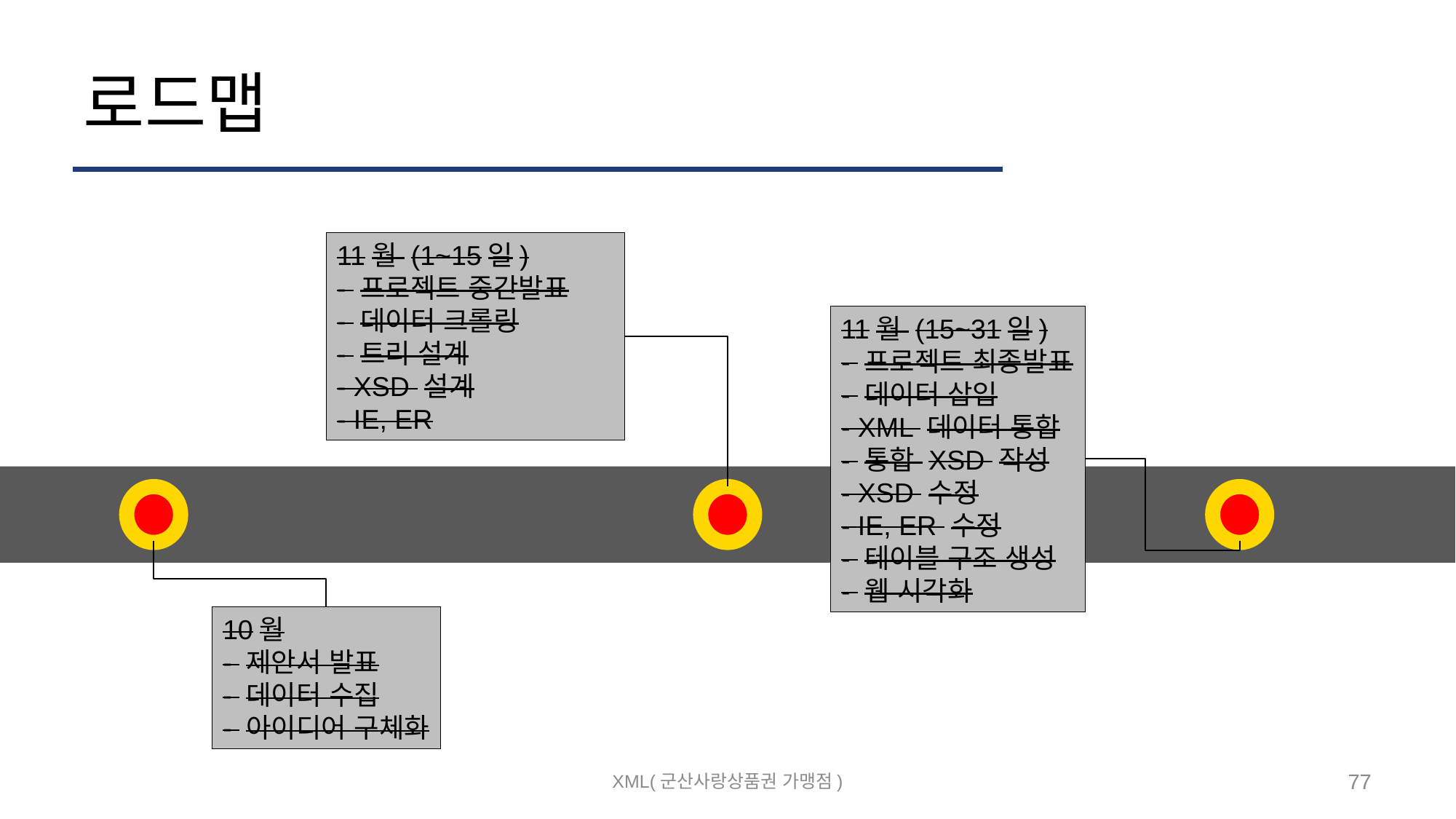

# 로드맵
11월 (1~15일)
- 프로젝트 중간발표
- 데이터 크롤링
- 트리 설계
- XSD 설계
- IE, ER
11월 (15~31일)
- 프로젝트 최종발표
- 데이터 삽입
- XML 데이터 통합
- 통합 XSD 작성
- XSD 수정
- IE, ER 수정
- 테이블 구조 생성
- 웹 시각화

10월
- 제안서 발표
- 데이터 수집
- 아이디어 구체화
XML(군산사랑상품권 가맹점)
77